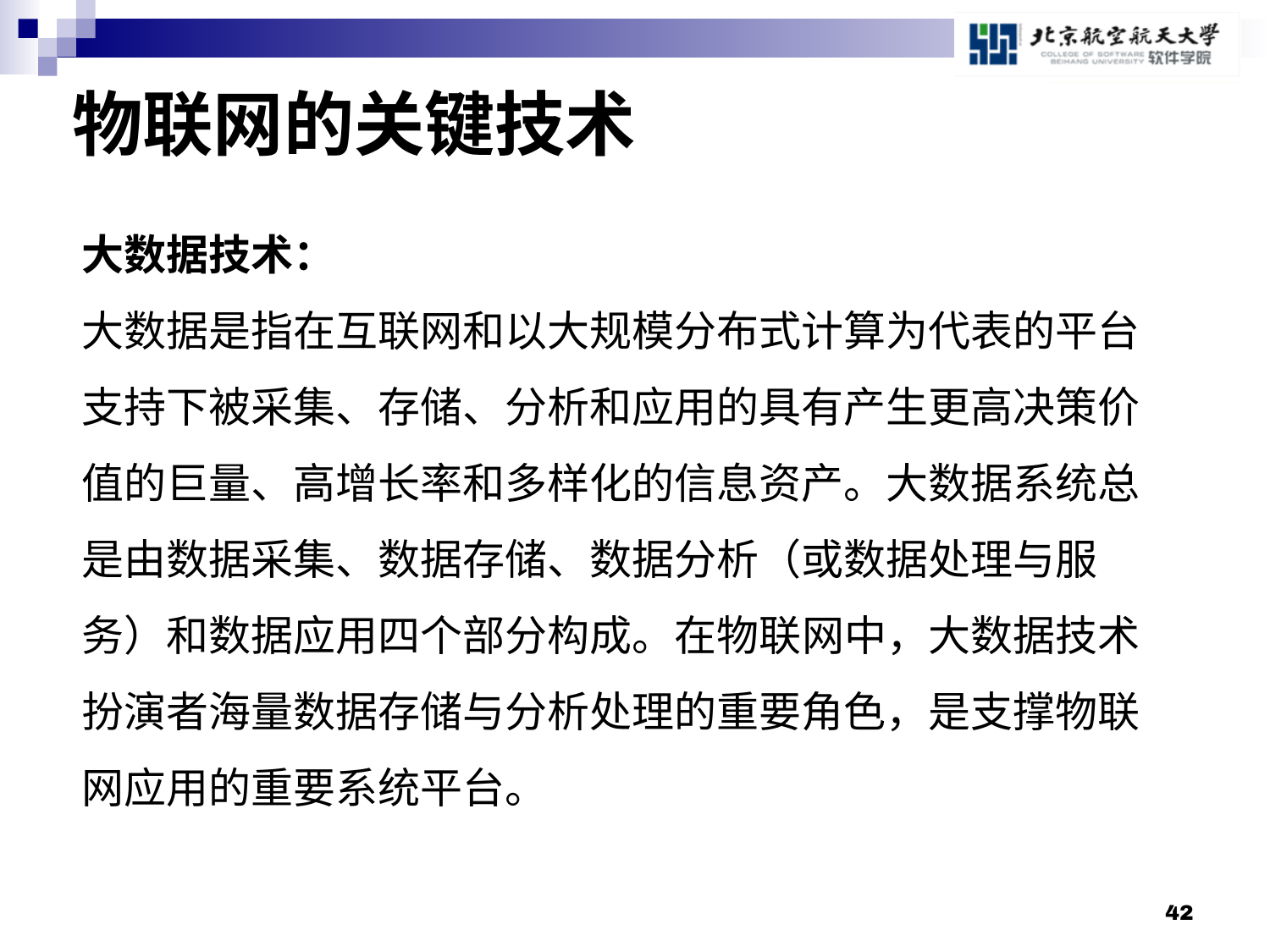

# 物联网的关键技术
大数据技术：
大数据是指在互联网和以大规模分布式计算为代表的平台支持下被采集、存储、分析和应用的具有产生更高决策价值的巨量、高增长率和多样化的信息资产。大数据系统总是由数据采集、数据存储、数据分析（或数据处理与服务）和数据应用四个部分构成。在物联网中，大数据技术扮演者海量数据存储与分析处理的重要角色，是支撑物联网应用的重要系统平台。
42